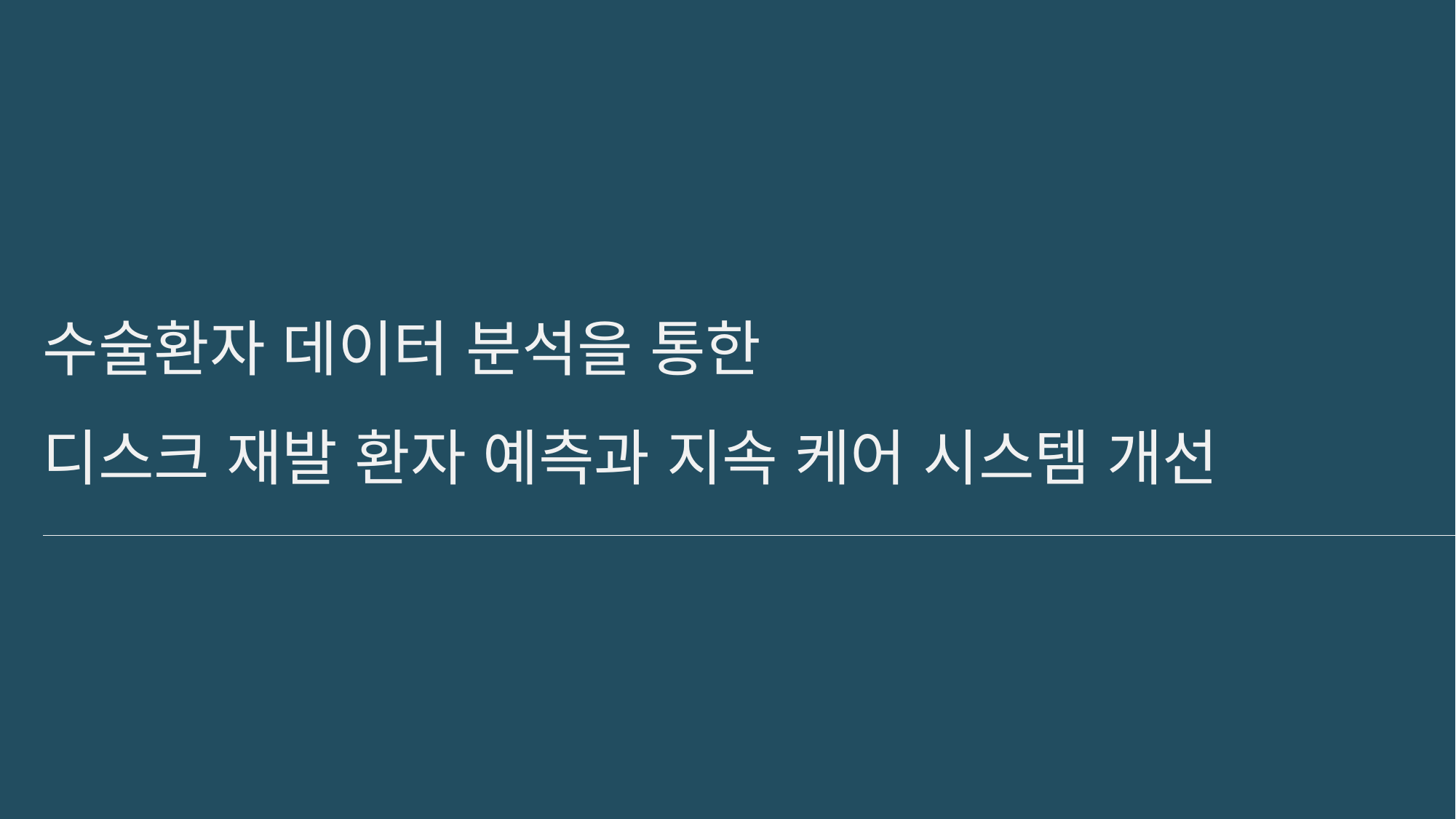

수술환자 데이터 분석을 통한
디스크 재발 환자 예측과 지속 케어 시스템 개선